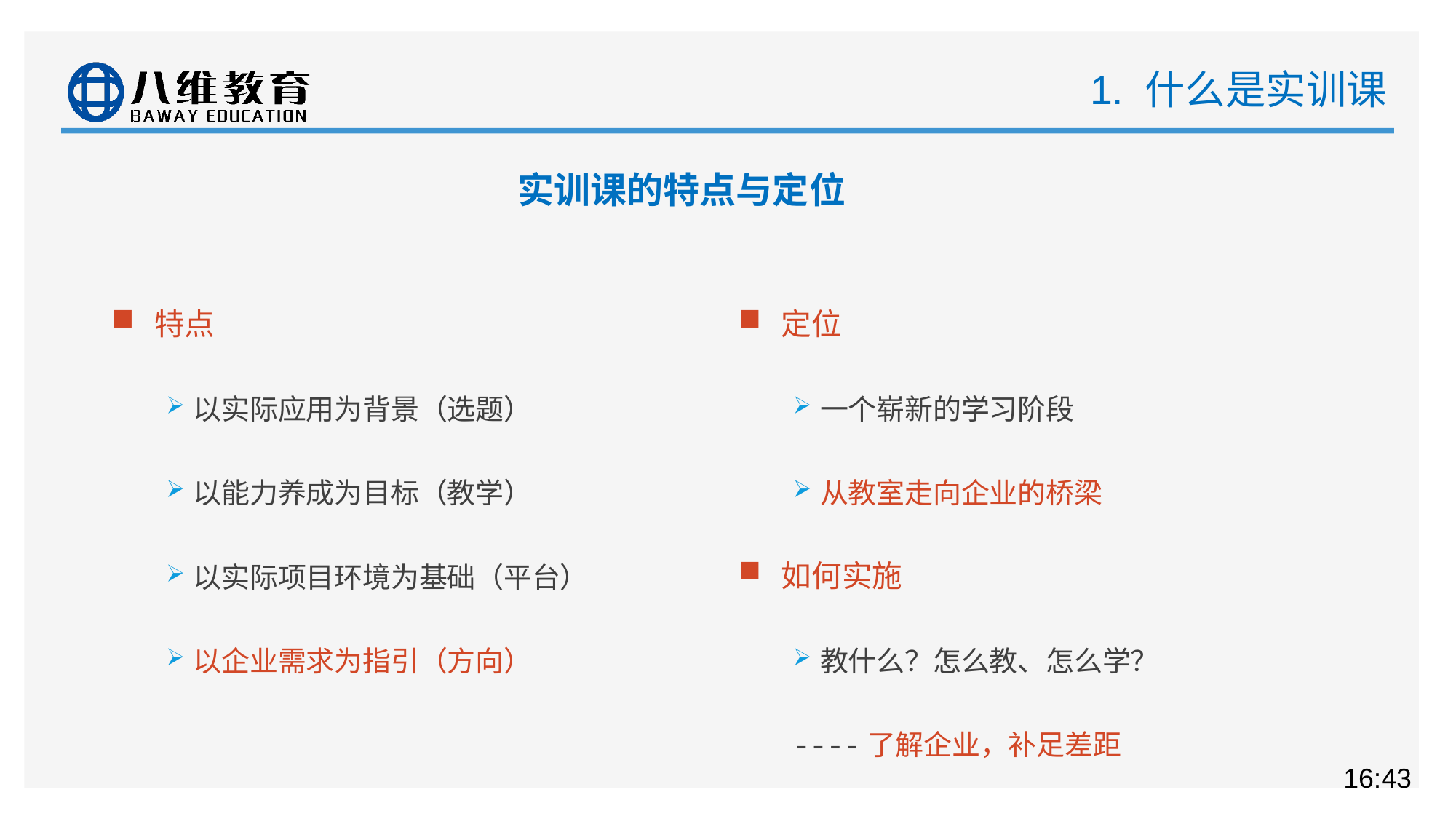

# 1. 什么是实训课
实训课的特点与定位

特点
以实际应用为背景（选题）
以能力养成为目标（教学）
以实际项目环境为基础（平台）
以企业需求为指引（方向）
定位
一个崭新的学习阶段
从教室走向企业的桥梁
如何实施
教什么？怎么教、怎么学？
----了解企业，补足差距